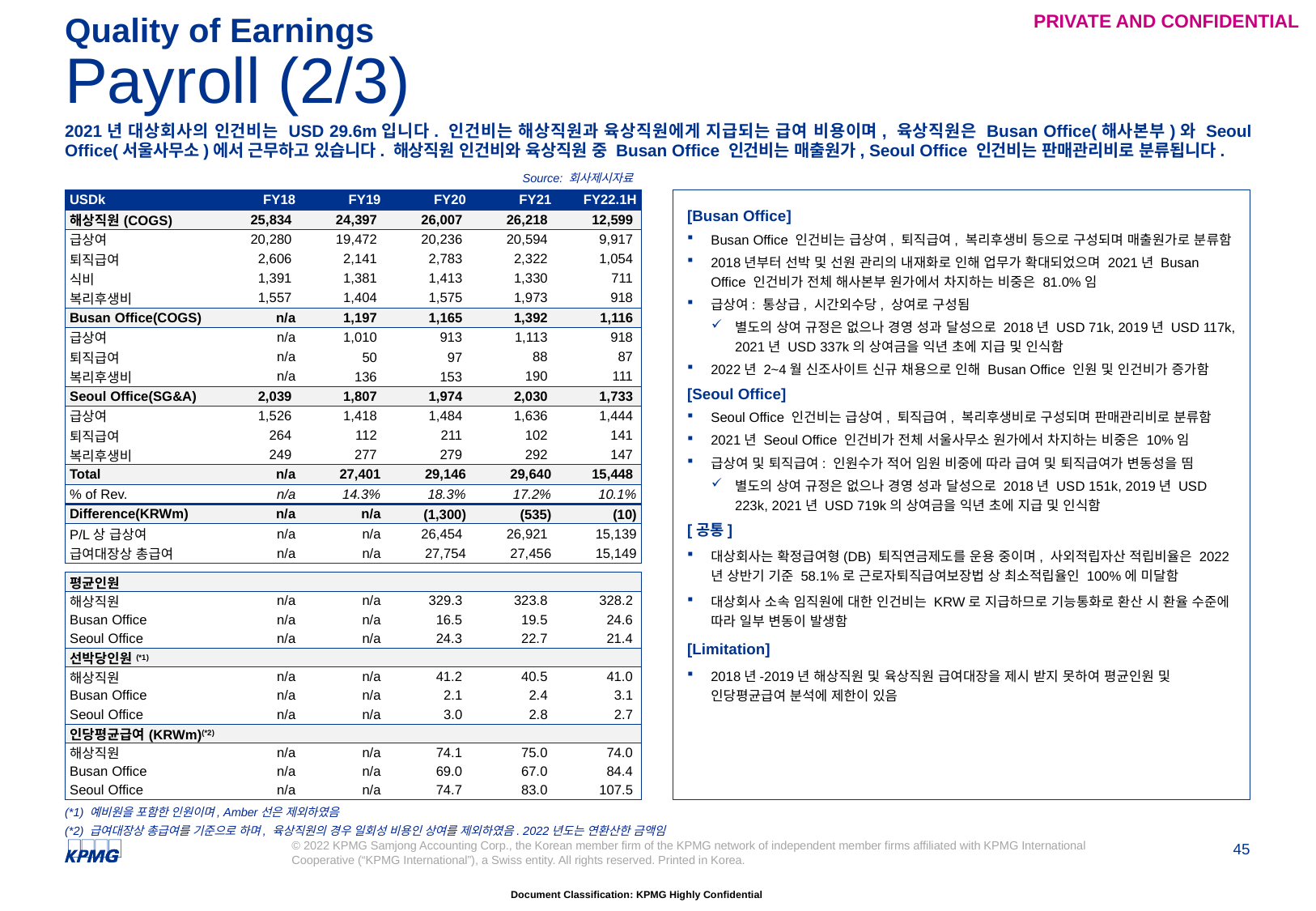

Quality of Earnings
# Payroll (2/3)
2021년 대상회사의 인건비는 USD 29.6m입니다. 인건비는 해상직원과 육상직원에게 지급되는 급여 비용이며, 육상직원은 Busan Office(해사본부)와 Seoul Office(서울사무소)에서 근무하고 있습니다. 해상직원 인건비와 육상직원 중 Busan Office 인건비는 매출원가, Seoul Office 인건비는 판매관리비로 분류됩니다.
Source: 회사제시자료
| USDk | FY18 | FY19 | FY20 | FY21 | FY22.1H |
| --- | --- | --- | --- | --- | --- |
| 해상직원(COGS) | 25,834 | 24,397 | 26,007 | 26,218 | 12,599 |
| 급상여 | 20,280 | 19,472 | 20,236 | 20,594 | 9,917 |
| 퇴직급여 | 2,606 | 2,141 | 2,783 | 2,322 | 1,054 |
| 식비 | 1,391 | 1,381 | 1,413 | 1,330 | 711 |
| 복리후생비 | 1,557 | 1,404 | 1,575 | 1,973 | 918 |
| Busan Office(COGS) | n/a | 1,197 | 1,165 | 1,392 | 1,116 |
| 급상여 | n/a | 1,010 | 913 | 1,113 | 918 |
| 퇴직급여 | n/a | 50 | 97 | 88 | 87 |
| 복리후생비 | n/a | 136 | 153 | 190 | 111 |
| Seoul Office(SG&A) | 2,039 | 1,807 | 1,974 | 2,030 | 1,733 |
| 급상여 | 1,526 | 1,418 | 1,484 | 1,636 | 1,444 |
| 퇴직급여 | 264 | 112 | 211 | 102 | 141 |
| 복리후생비 | 249 | 277 | 279 | 292 | 147 |
| Total | n/a | 27,401 | 29,146 | 29,640 | 15,448 |
| % of Rev. | n/a | 14.3% | 18.3% | 17.2% | 10.1% |
| Difference(KRWm) | n/a | n/a | (1,300) | (535) | (10) |
| P/L상 급상여 | n/a | n/a | 26,454 | 26,921 | 15,139 |
| 급여대장상 총급여 | n/a | n/a | 27,754 | 27,456 | 15,149 |
[Busan Office]
Busan Office 인건비는 급상여, 퇴직급여, 복리후생비 등으로 구성되며 매출원가로 분류함
2018년부터 선박 및 선원 관리의 내재화로 인해 업무가 확대되었으며 2021년 Busan Office 인건비가 전체 해사본부 원가에서 차지하는 비중은 81.0%임
급상여: 통상급, 시간외수당, 상여로 구성됨
별도의 상여 규정은 없으나 경영 성과 달성으로 2018년 USD 71k, 2019년 USD 117k, 2021년 USD 337k의 상여금을 익년 초에 지급 및 인식함
2022년 2~4월 신조사이트 신규 채용으로 인해 Busan Office 인원 및 인건비가 증가함
[Seoul Office]
Seoul Office 인건비는 급상여, 퇴직급여, 복리후생비로 구성되며 판매관리비로 분류함
2021년 Seoul Office 인건비가 전체 서울사무소 원가에서 차지하는 비중은 10%임
급상여 및 퇴직급여: 인원수가 적어 임원 비중에 따라 급여 및 퇴직급여가 변동성을 띰
별도의 상여 규정은 없으나 경영 성과 달성으로 2018년 USD 151k, 2019년 USD 223k, 2021년 USD 719k의 상여금을 익년 초에 지급 및 인식함
[공통]
대상회사는 확정급여형(DB) 퇴직연금제도를 운용 중이며, 사외적립자산 적립비율은 2022년 상반기 기준 58.1%로 근로자퇴직급여보장법 상 최소적립율인 100%에 미달함
대상회사 소속 임직원에 대한 인건비는 KRW로 지급하므로 기능통화로 환산 시 환율 수준에 따라 일부 변동이 발생함
[Limitation]
2018년-2019년 해상직원 및 육상직원 급여대장을 제시 받지 못하여 평균인원 및 인당평균급여 분석에 제한이 있음

| 평균인원 |  |  |  |  |  |
| --- | --- | --- | --- | --- | --- |
| 해상직원 | n/a | n/a | 329.3 | 323.8 | 328.2 |
| Busan Office | n/a | n/a | 16.5 | 19.5 | 24.6 |
| Seoul Office | n/a | n/a | 24.3 | 22.7 | 21.4 |
| 선박당인원(\*1) |  |  |  |  |  |
| 해상직원 | n/a | n/a | 41.2 | 40.5 | 41.0 |
| Busan Office | n/a | n/a | 2.1 | 2.4 | 3.1 |
| Seoul Office | n/a | n/a | 3.0 | 2.8 | 2.7 |
| 인당평균급여(KRWm)(\*2) |  |  |  |  |  |
| 해상직원 | n/a | n/a | 74.1 | 75.0 | 74.0 |
| Busan Office | n/a | n/a | 69.0 | 67.0 | 84.4 |
| Seoul Office | n/a | n/a | 74.7 | 83.0 | 107.5 |
(*1) 예비원을 포함한 인원이며, Amber선은 제외하였음
(*2) 급여대장상 총급여를 기준으로 하며, 육상직원의 경우 일회성 비용인 상여를 제외하였음. 2022년도는 연환산한 금액임